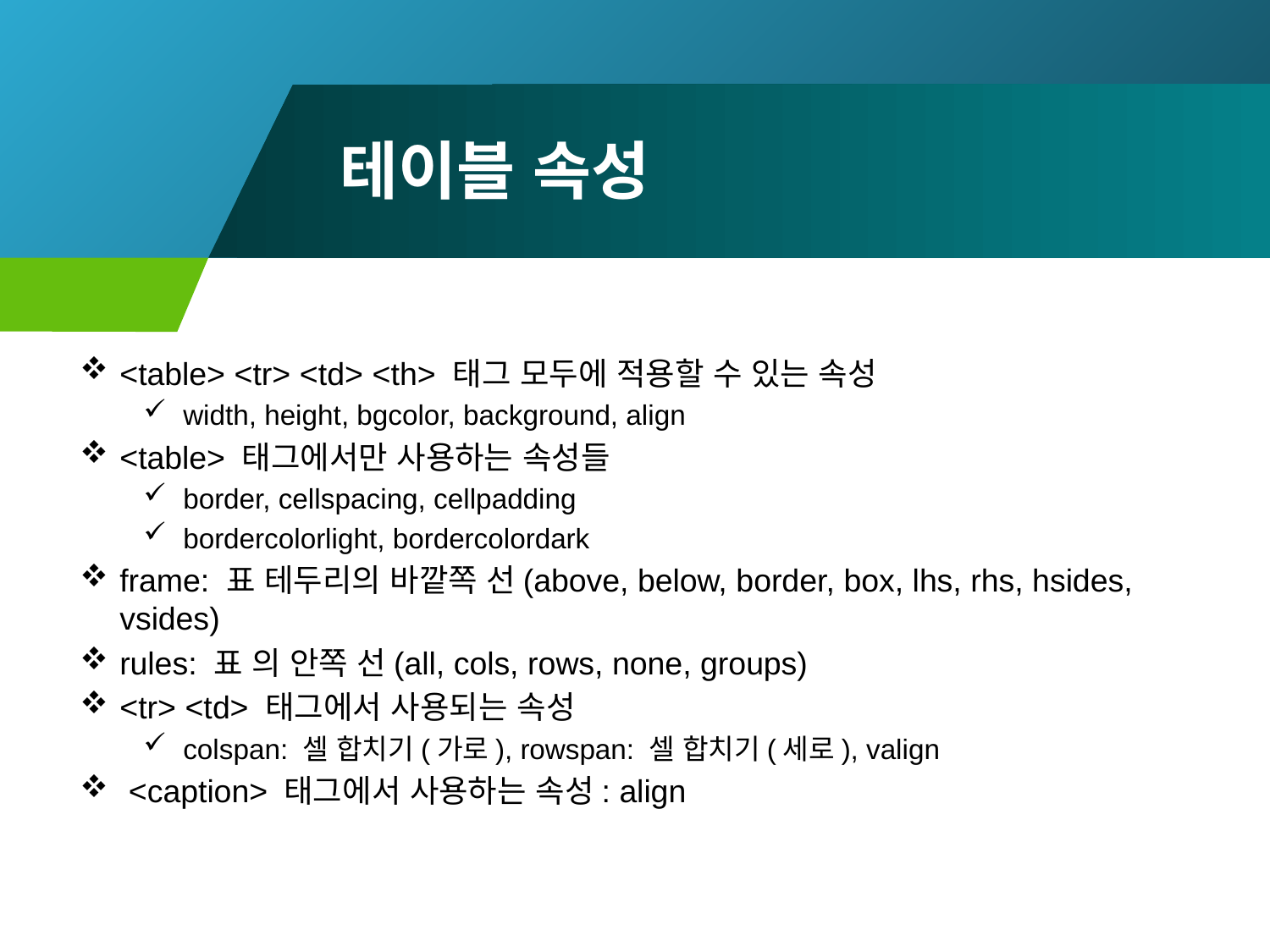

# 테이블 속성

<table> <tr> <td> <th> 태그 모두에 적용할 수 있는 속성
width, height, bgcolor, background, align
<table> 태그에서만 사용하는 속성들
border, cellspacing, cellpadding
bordercolorlight, bordercolordark
frame: 표 테두리의 바깥쪽 선(above, below, border, box, lhs, rhs, hsides, vsides)
rules: 표 의 안쪽 선(all, cols, rows, none, groups)
<tr> <td> 태그에서 사용되는 속성
colspan: 셀 합치기(가로), rowspan: 셀 합치기(세로), valign
 <caption> 태그에서 사용하는 속성: align